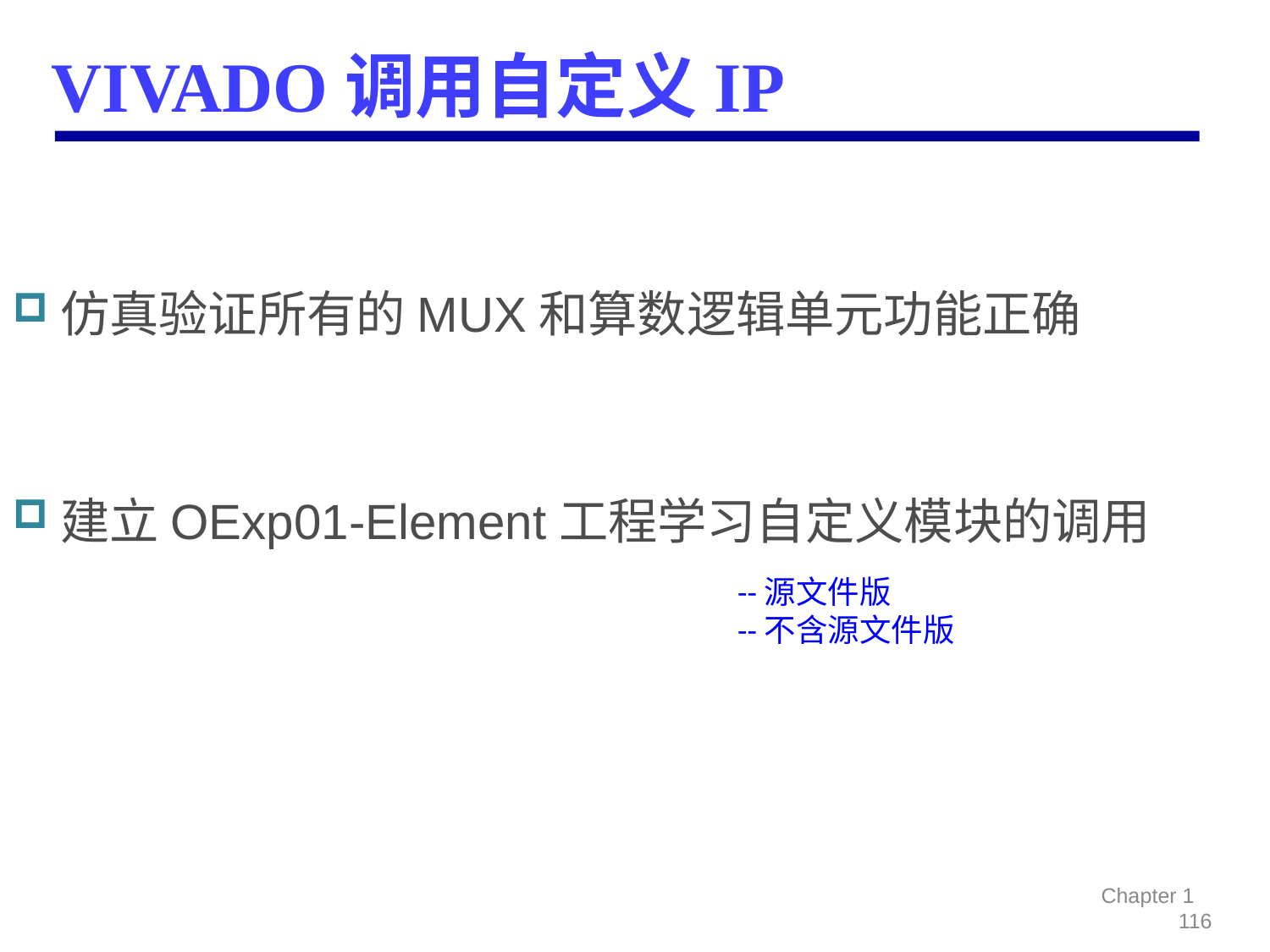

# VIVADO调用自定义IP
仿真验证所有的MUX和算数逻辑单元功能正确

建立OExp01-Element工程学习自定义模块的调用
--源文件版
--不含源文件版
Chapter 1   116